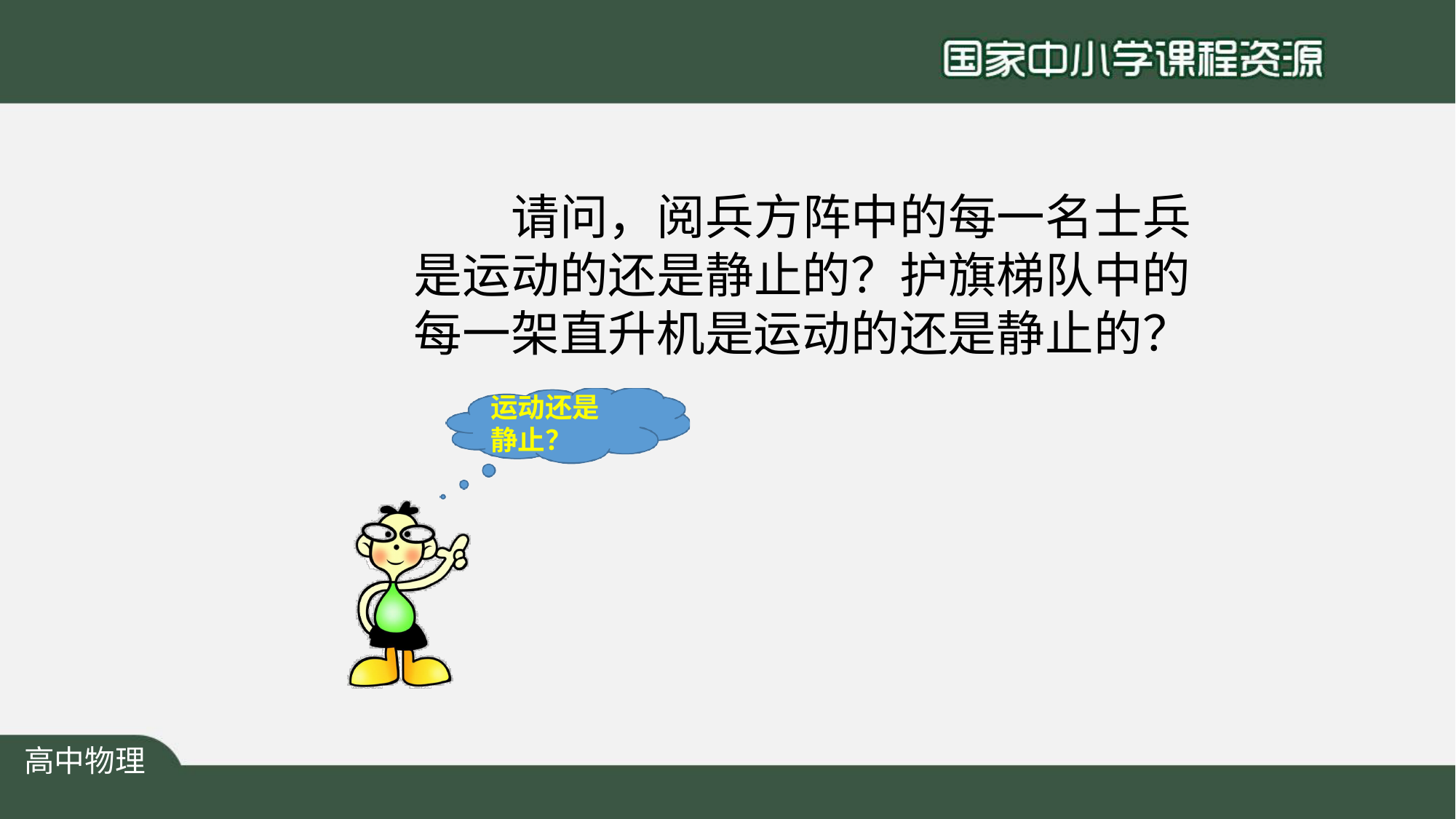

请问，阅兵方阵中的每一名士兵 是运动的还是静止的？护旗梯队中的 每一架直升机是运动的还是静止的？

运动还是 静止？

高中物理